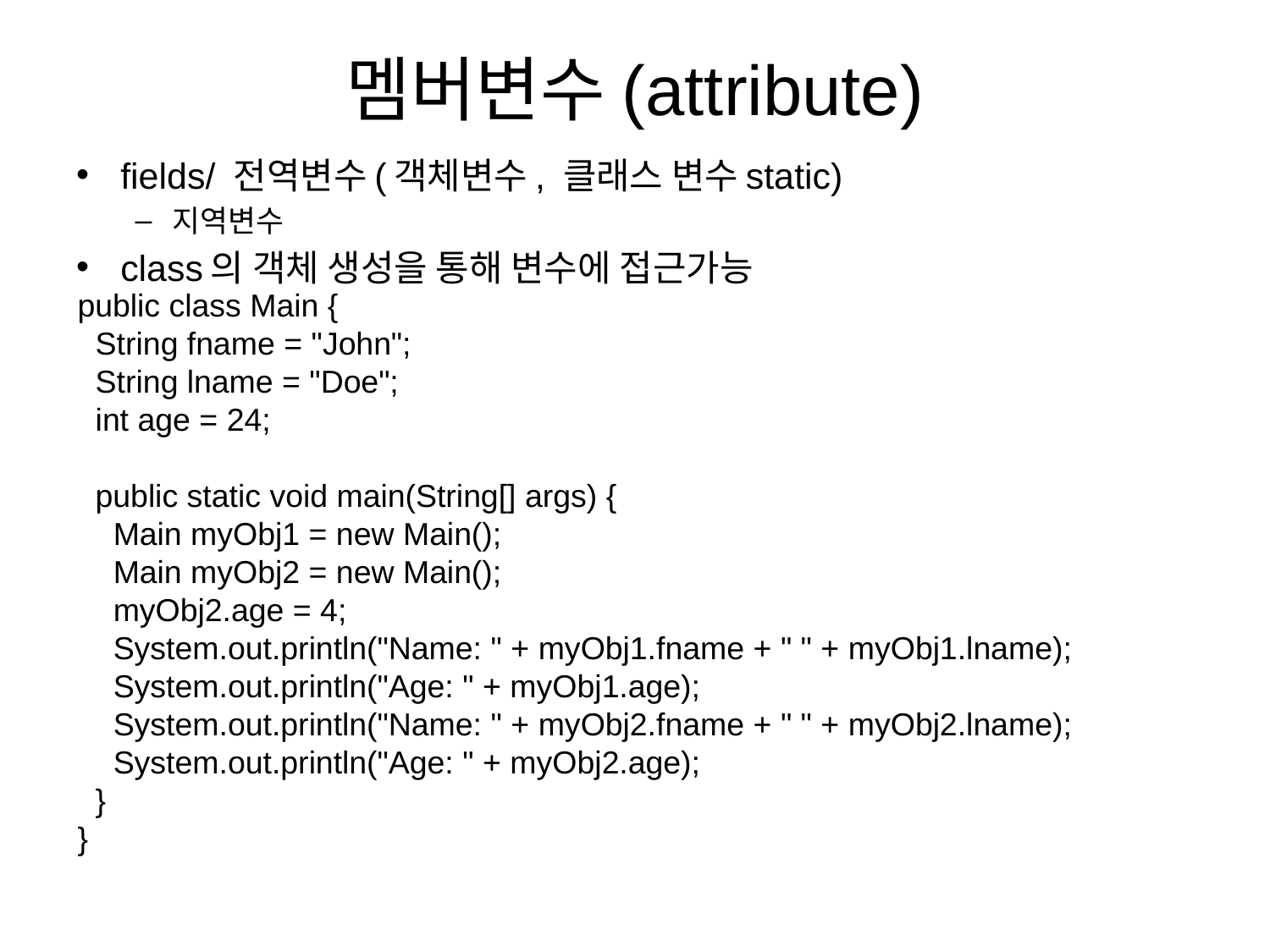

# 멤버변수(attribute)
fields/ 전역변수(객체변수, 클래스 변수static)
지역변수
class의 객체 생성을 통해 변수에 접근가능

public class Main {
  String fname = "John";
  String lname = "Doe";
  int age = 24;

  public static void main(String[] args) {
    Main myObj1 = new Main();
    Main myObj2 = new Main();
    myObj2.age = 4;
    System.out.println("Name: " + myObj1.fname + " " + myObj1.lname);
    System.out.println("Age: " + myObj1.age);
    System.out.println("Name: " + myObj2.fname + " " + myObj2.lname);
    System.out.println("Age: " + myObj2.age);
  }
}